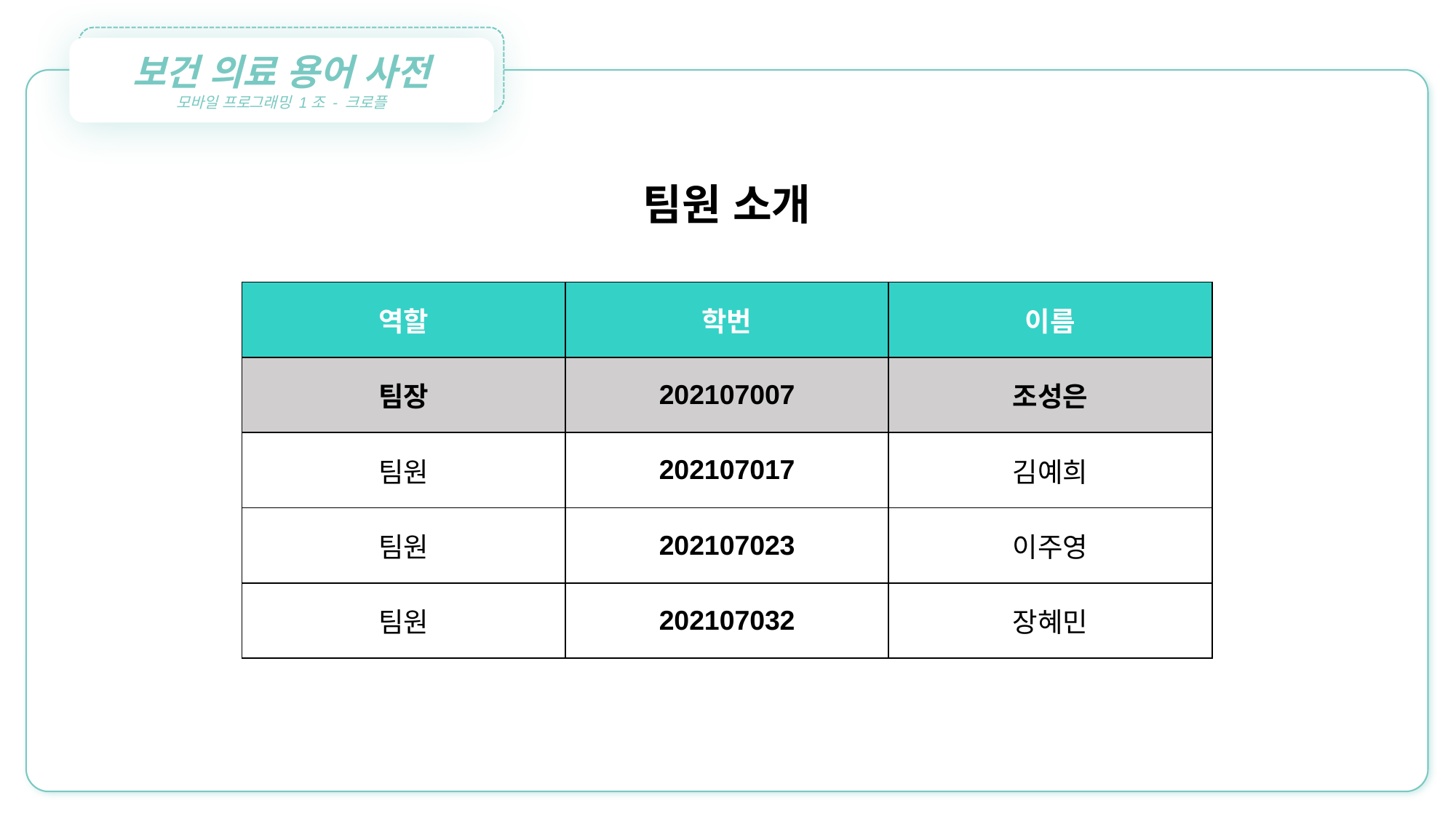

보건 의료 용어 사전
모바일 프로그래밍 1조 - 크로플

팀원 소개
| 역할 | 학번 | 이름 |
| --- | --- | --- |
| 팀장 | 202107007 | 조성은 |
| 팀원 | 202107017 | 김예희 |
| 팀원 | 202107023 | 이주영 |
| 팀원 | 202107032 | 장혜민 |